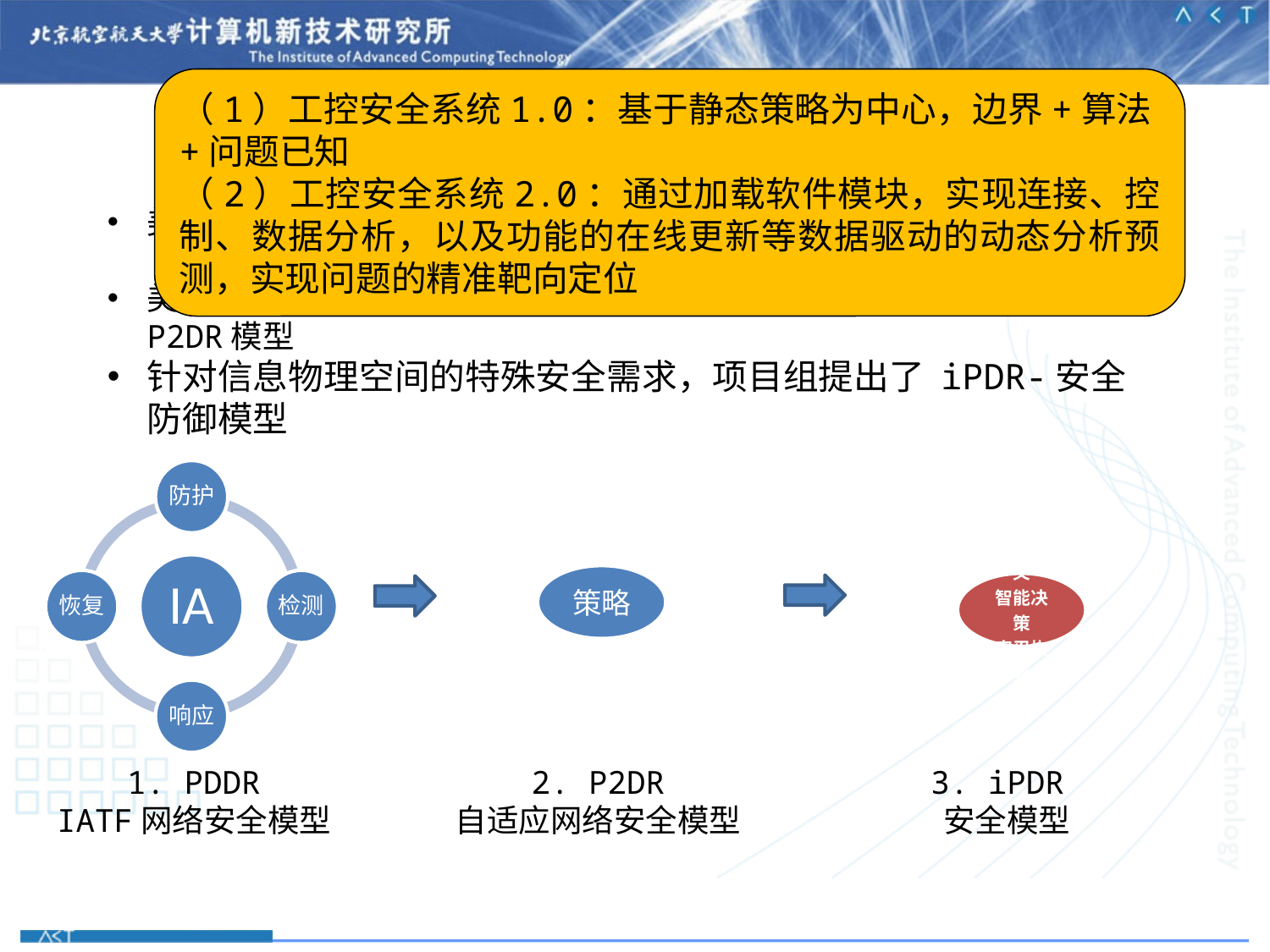

# iPDR：安全模型
（1）工控安全系统1.0：基于静态策略为中心，边界+算法+问题已知
（2）工控安全系统2.0：通过加载软件模块，实现连接、控制、数据分析，以及功能的在线更新等数据驱动的动态分析预测，实现问题的精准靶向定位
美国国家安全局NSA于1998年提出了IATF信息保障技术框架，包括“纵深防御思想”和PDDR模型
美国国际互联网安全公司在PDDR基础上加入“策略”，提出了改进版P2DR模型
针对信息物理空间的特殊安全需求，项目组提出了 iPDR-安全防御模型
策略
防护
检测
响应
恢复
IA
防护
检测
响应
恢复
软件定义
智能决策
容忍恢复
防护

1. PDDR
IATF网络安全模型
2. P2DR
自适应网络安全模型
3. iPDR
安全模型